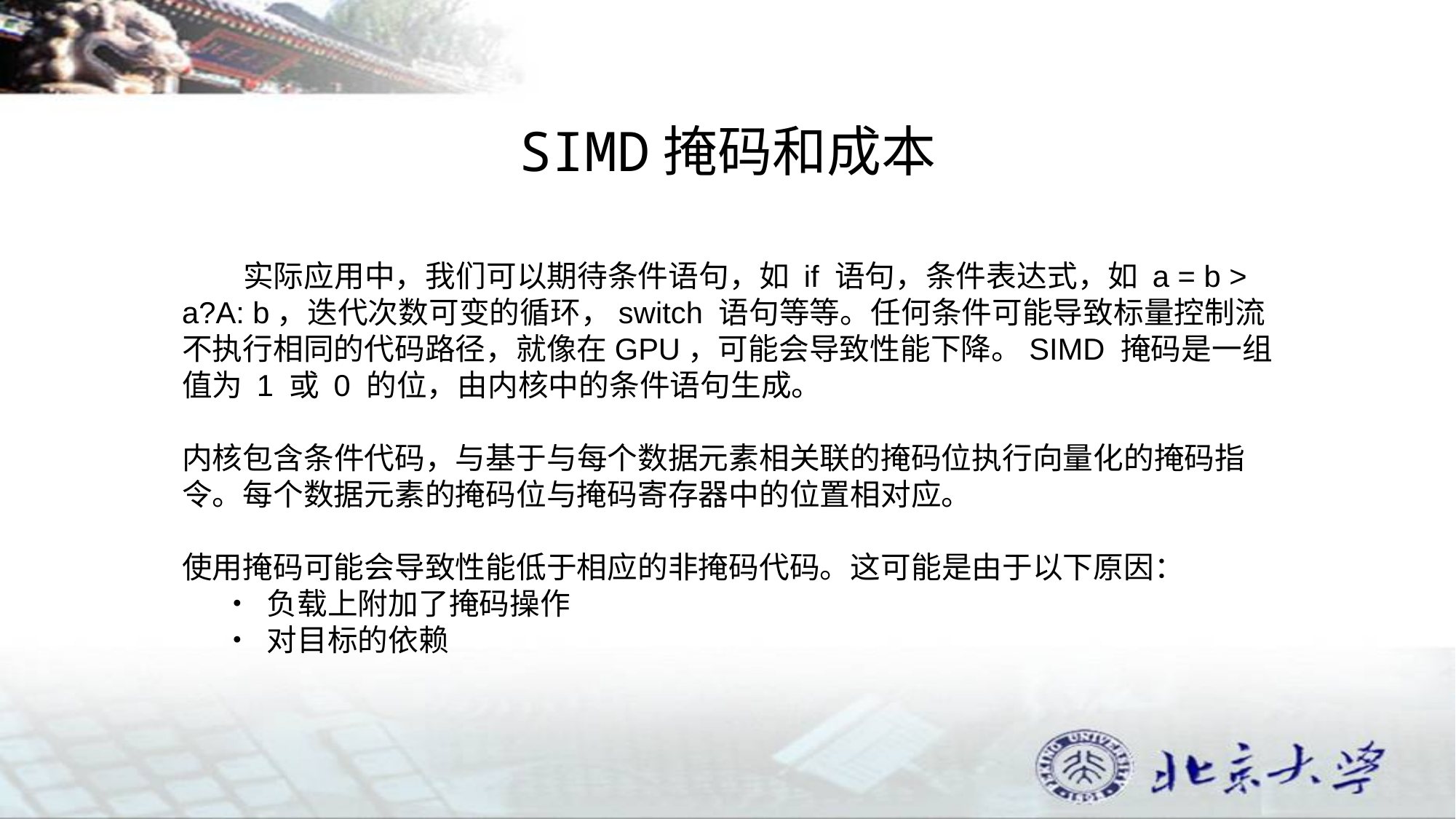

# SIMD掩码和成本
        实际应用中，我们可以期待条件语句，如 if 语句，条件表达式，如 a = b > a?A: b，迭代次数可变的循环，switch 语句等等。任何条件可能导致标量控制流不执行相同的代码路径，就像在GPU，可能会导致性能下降。SIMD 掩码是一组值为 1 或 0 的位，由内核中的条件语句生成。

内核包含条件代码，与基于与每个数据元素相关联的掩码位执行向量化的掩码指令。每个数据元素的掩码位与掩码寄存器中的位置相对应。

使用掩码可能会导致性能低于相应的非掩码代码。这可能是由于以下原因：
      • 负载上附加了掩码操作
      • 对目标的依赖